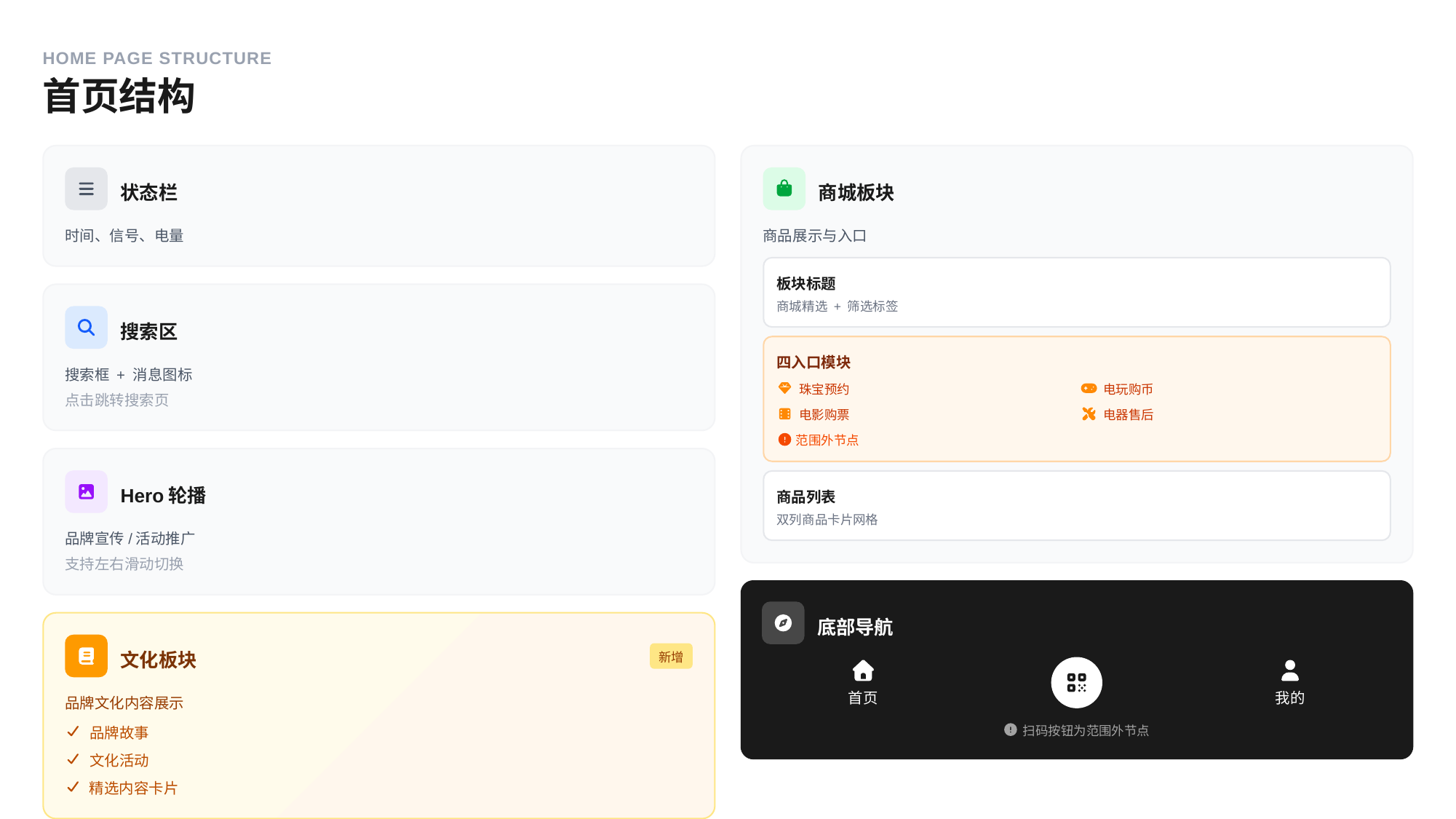

HOME PAGE STRUCTURE
首页结构

状态栏
商城板块

时间、信号、电量
商品展示与入口

板块标题

商城精选 + 筛选标签

搜索区

四入口模块
搜索框 + 消息图标
珠宝预约
电玩购币

点击跳转搜索页
电影购票
电器售后

范围外节点

Hero轮播

商品列表
双列商品卡片网格
品牌宣传/活动推广
支持左右滑动切换

底部导航

文化板块

新增

首页
我的
品牌文化内容展示
品牌故事
扫码按钮为范围外节点

文化活动

精选内容卡片